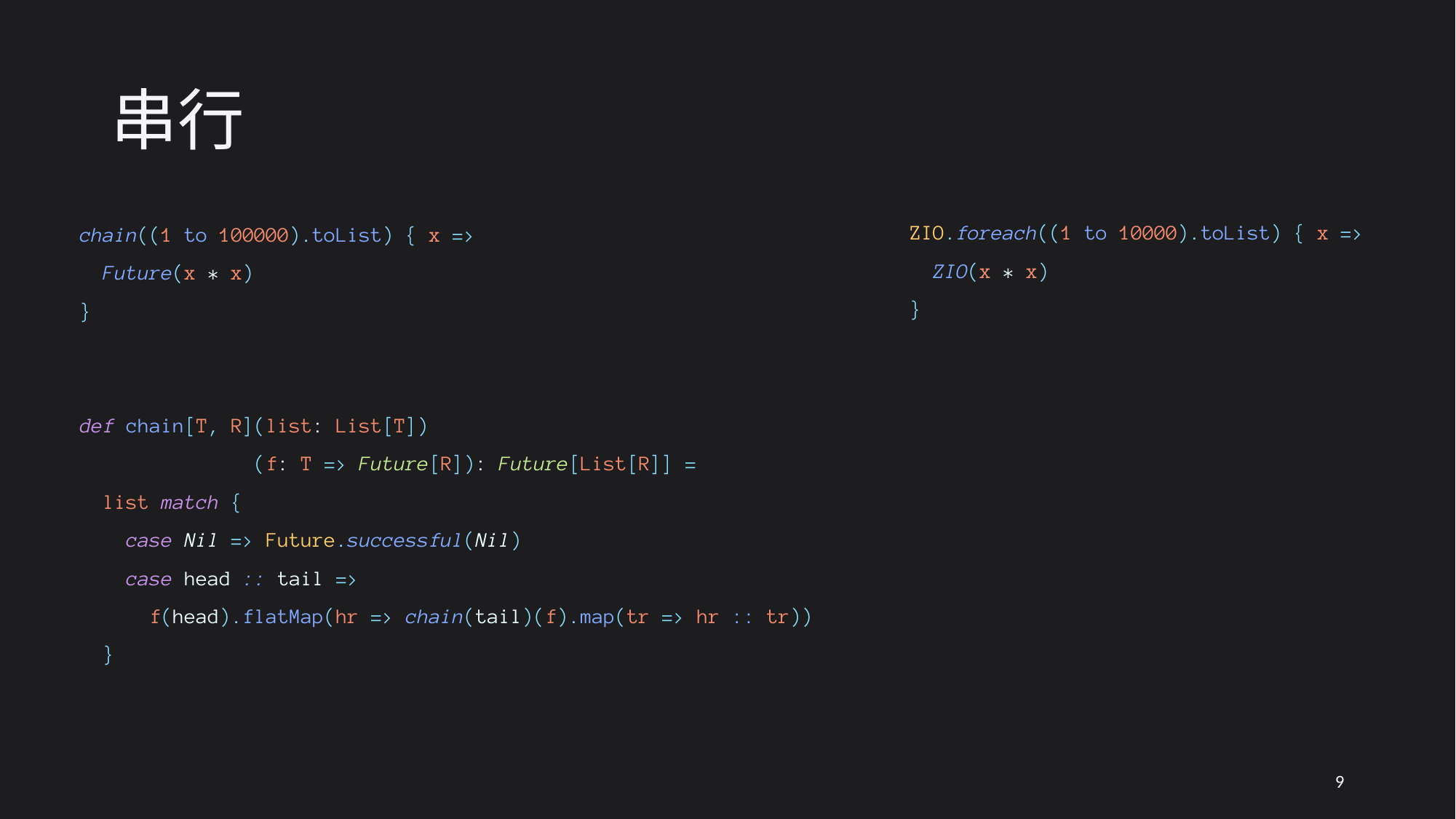

# 串行
chain((1 to 100000).toList) { x =>
  Future(x * x)
}

def chain[T, R](list: List[T])
               (f: T => Future[R]): Future[List[R]] =
  list match {
    case Nil => Future.successful(Nil)
    case head :: tail =>
      f(head).flatMap(hr => chain(tail)(f).map(tr => hr :: tr))
  }
ZIO.foreach((1 to 10000).toList) { x =>
  ZIO(x * x)
}
9